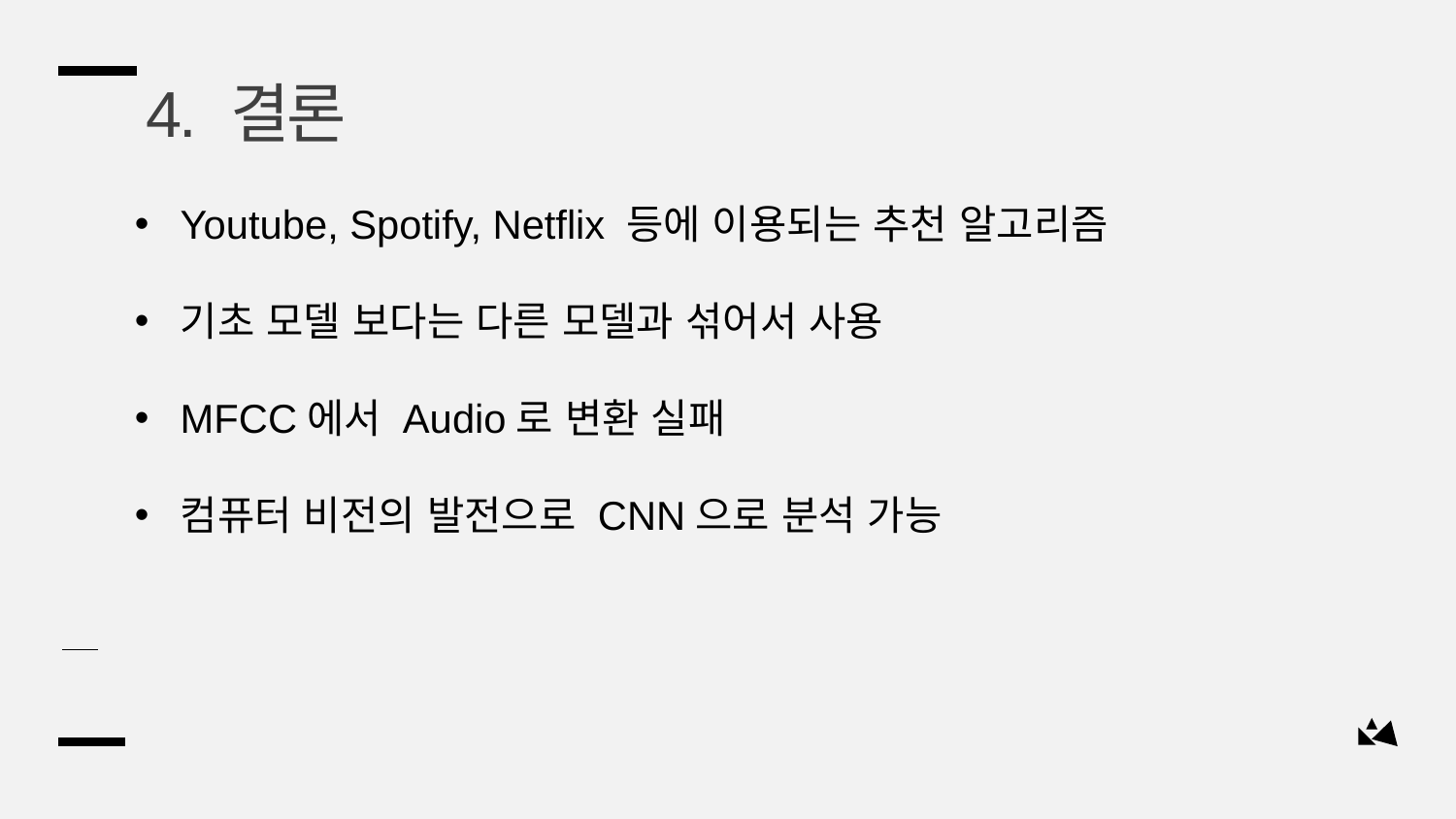

4. 결론
Youtube, Spotify, Netflix 등에 이용되는 추천 알고리즘

기초 모델 보다는 다른 모델과 섞어서 사용

MFCC에서 Audio로 변환 실패

컴퓨터 비전의 발전으로 CNN으로 분석 가능